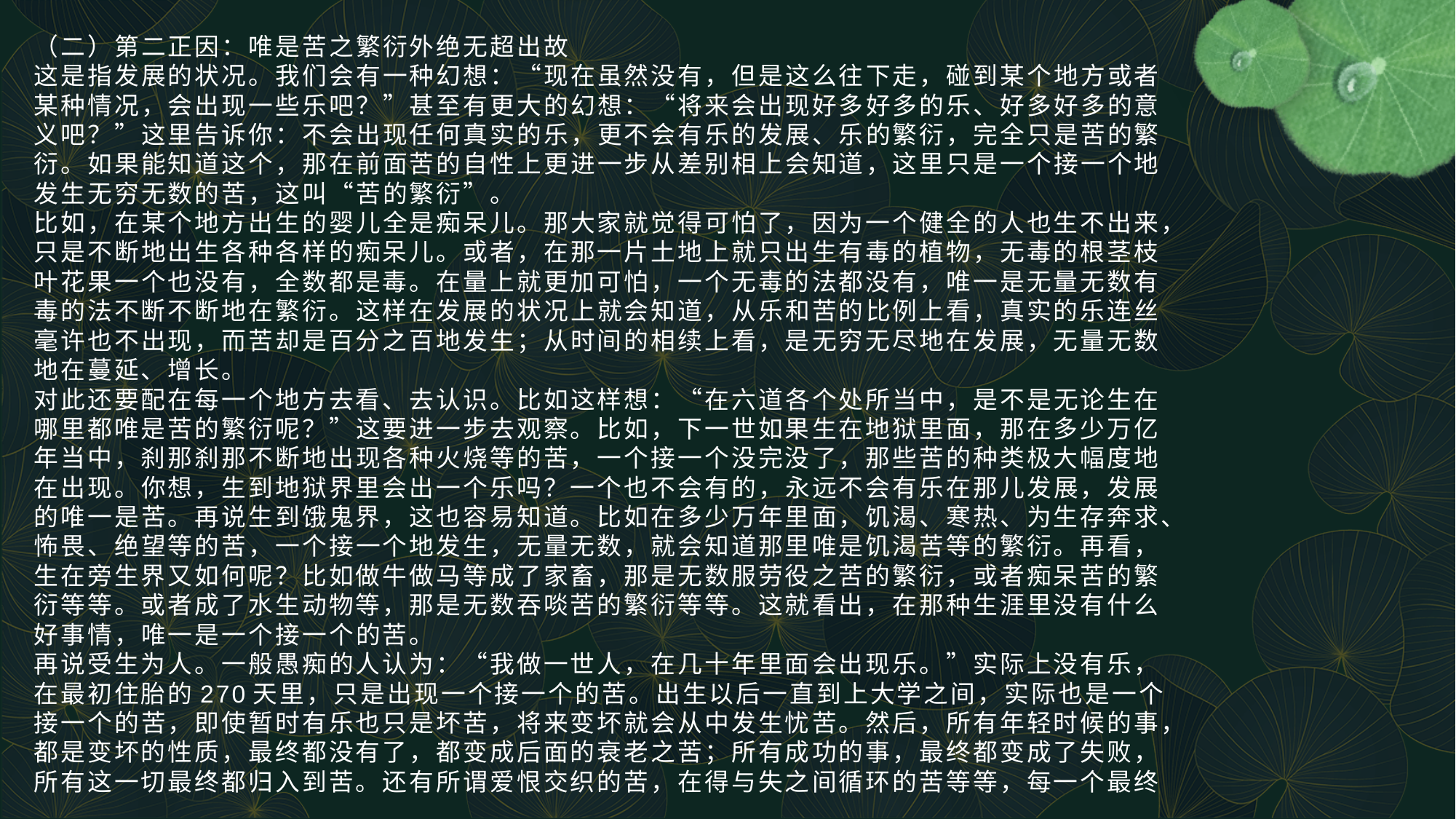

# （二）第二正因：唯是苦之繁衍外绝无超出故 这是指发展的状况。我们会有一种幻想：“现在虽然没有，但是这么往下走，碰到某个地方或者某种情况，会出现一些乐吧？”甚至有更大的幻想：“将来会出现好多好多的乐、好多好多的意义吧？”这里告诉你：不会出现任何真实的乐，更不会有乐的发展、乐的繁衍，完全只是苦的繁衍。如果能知道这个，那在前面苦的自性上更进一步从差别相上会知道，这里只是一个接一个地发生无穷无数的苦，这叫“苦的繁衍”。 比如，在某个地方出生的婴儿全是痴呆儿。那大家就觉得可怕了，因为一个健全的人也生不出来，只是不断地出生各种各样的痴呆儿。或者，在那一片土地上就只出生有毒的植物，无毒的根茎枝叶花果一个也没有，全数都是毒。在量上就更加可怕，一个无毒的法都没有，唯一是无量无数有毒的法不断不断地在繁衍。这样在发展的状况上就会知道，从乐和苦的比例上看，真实的乐连丝毫许也不出现，而苦却是百分之百地发生；从时间的相续上看，是无穷无尽地在发展，无量无数地在蔓延、增长。 对此还要配在每一个地方去看、去认识。比如这样想：“在六道各个处所当中，是不是无论生在哪里都唯是苦的繁衍呢？”这要进一步去观察。比如，下一世如果生在地狱里面，那在多少万亿年当中，刹那刹那不断地出现各种火烧等的苦，一个接一个没完没了，那些苦的种类极大幅度地在出现。你想，生到地狱界里会出一个乐吗？一个也不会有的，永远不会有乐在那儿发展，发展的唯一是苦。再说生到饿鬼界，这也容易知道。比如在多少万年里面，饥渴、寒热、为生存奔求、怖畏、绝望等的苦，一个接一个地发生，无量无数，就会知道那里唯是饥渴苦等的繁衍。再看，生在旁生界又如何呢？比如做牛做马等成了家畜，那是无数服劳役之苦的繁衍，或者痴呆苦的繁衍等等。或者成了水生动物等，那是无数吞啖苦的繁衍等等。这就看出，在那种生涯里没有什么好事情，唯一是一个接一个的苦。 再说受生为人。一般愚痴的人认为：“我做一世人，在几十年里面会出现乐。”实际上没有乐，在最初住胎的270天里，只是出现一个接一个的苦。出生以后一直到上大学之间，实际也是一个接一个的苦，即使暂时有乐也只是坏苦，将来变坏就会从中发生忧苦。然后，所有年轻时候的事，都是变坏的性质，最终都没有了，都变成后面的衰老之苦；所有成功的事，最终都变成了失败，所有这一切最终都归入到苦。还有所谓爱恨交织的苦，在得与失之间循环的苦等等，每一个最终